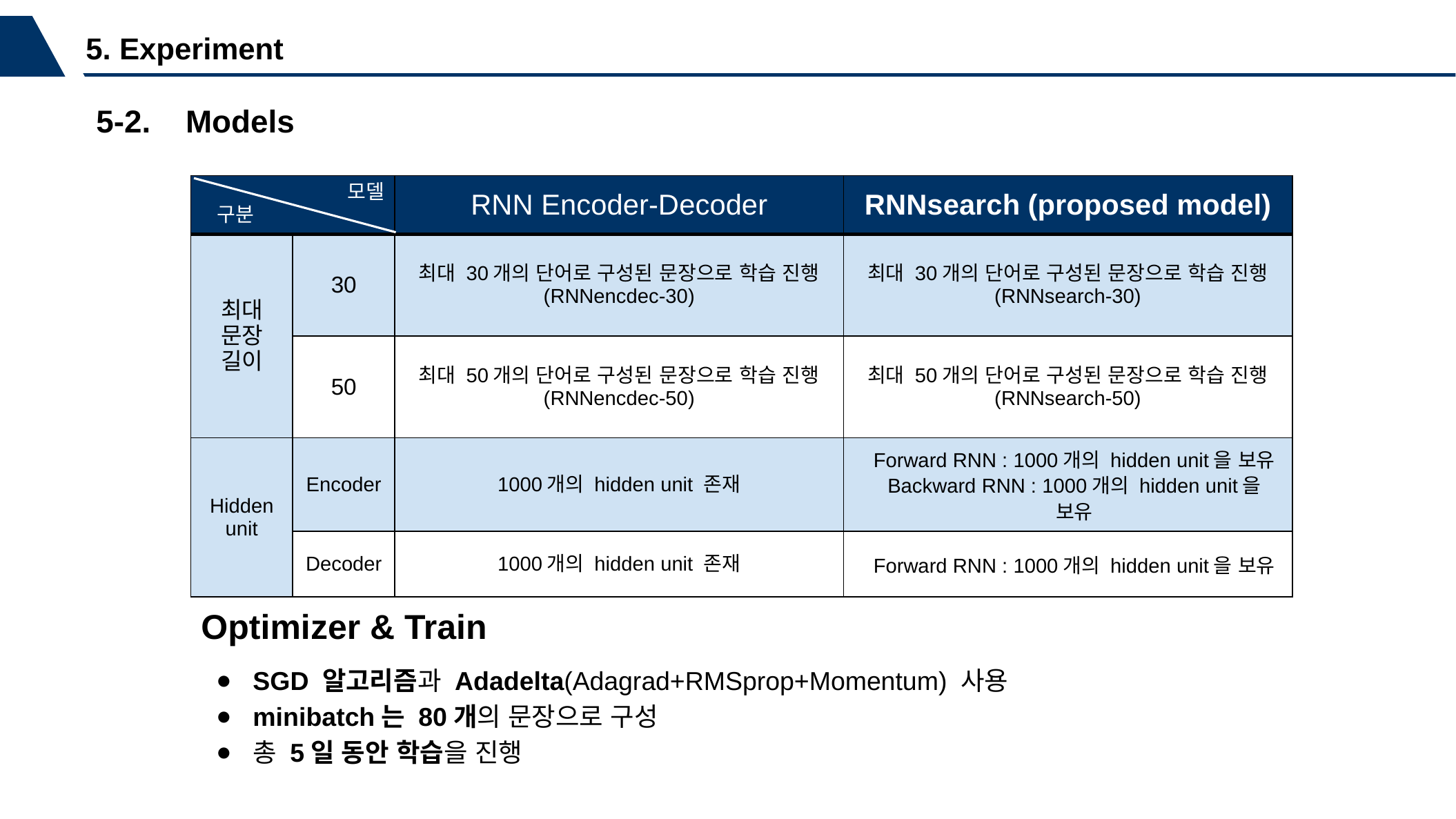

5. Experiment

5-2.    Models
| 모델 구분 |  | RNN Encoder-Decoder | RNNsearch (proposed model) |
| --- | --- | --- | --- |
| 최대 문장 길이 | 30 | 최대 30개의 단어로 구성된 문장으로 학습 진행 (RNNencdec-30) | 최대 30개의 단어로 구성된 문장으로 학습 진행 (RNNsearch-30) |
|  | 50 | 최대 50개의 단어로 구성된 문장으로 학습 진행 (RNNencdec-50) | 최대 50개의 단어로 구성된 문장으로 학습 진행 (RNNsearch-50) |
| Hidden unit | Encoder | 1000개의 hidden unit 존재 | Forward RNN : 1000개의 hidden unit을 보유 Backward RNN : 1000개의 hidden unit을 보유 |
|  | Decoder | 1000개의 hidden unit 존재 | Forward RNN : 1000개의 hidden unit을 보유 |
Optimizer & Train
SGD 알고리즘과 Adadelta(Adagrad+RMSprop+Momentum) 사용
minibatch는 80개의 문장으로 구성
총 5일 동안 학습을 진행